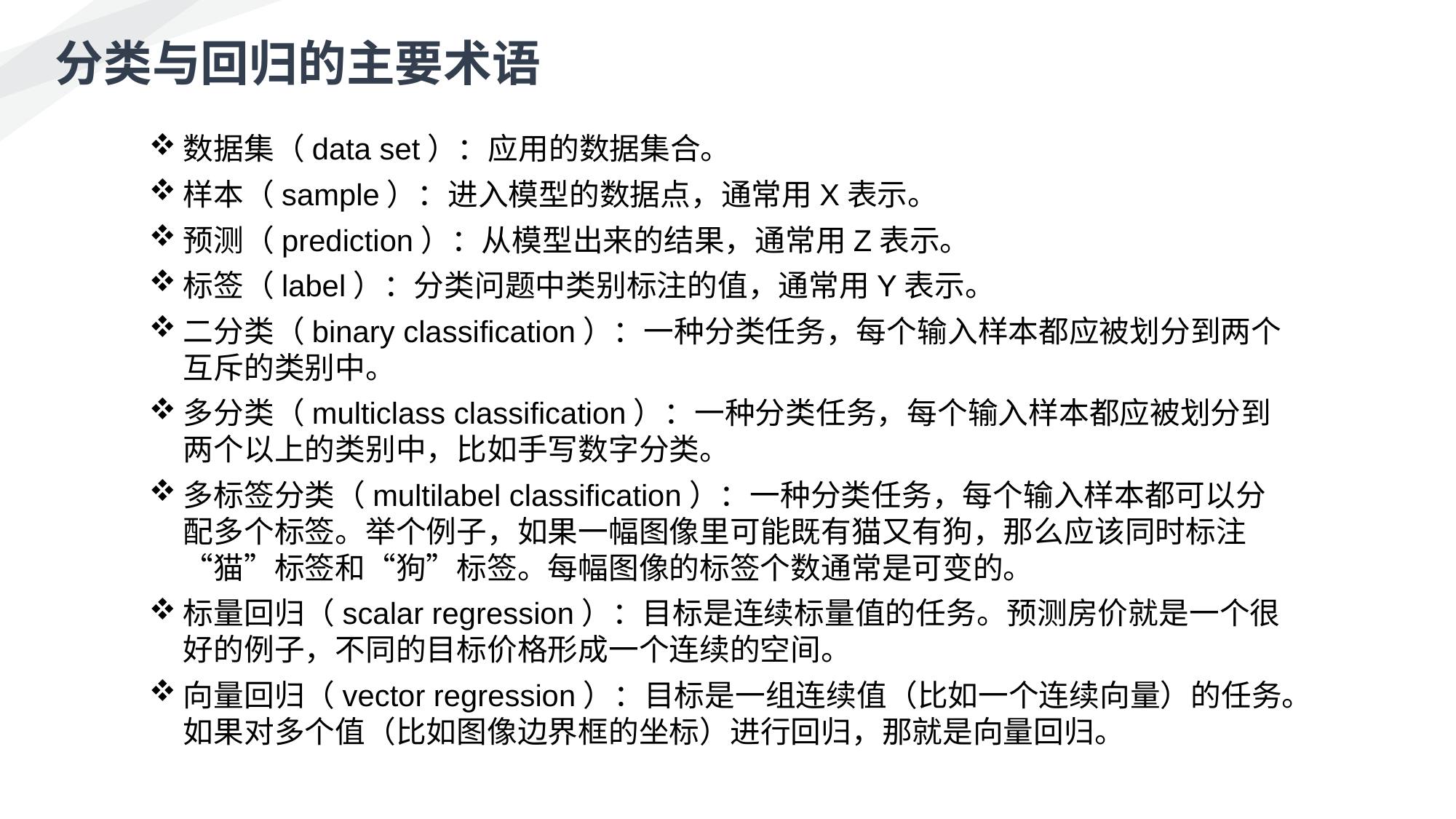

分类与回归的主要术语

数据集（data set）：应用的数据集合。
样本（sample）：进入模型的数据点，通常用X表示。
预测（prediction）：从模型出来的结果，通常用Z表示。
标签（label）：分类问题中类别标注的值，通常用Y表示。
二分类（binary classification）：一种分类任务，每个输入样本都应被划分到两个互斥的类别中。
多分类（multiclass classification）：一种分类任务，每个输入样本都应被划分到两个以上的类别中，比如手写数字分类。
多标签分类（multilabel classification）：一种分类任务，每个输入样本都可以分配多个标签。举个例子，如果一幅图像里可能既有猫又有狗，那么应该同时标注“猫”标签和“狗”标签。每幅图像的标签个数通常是可变的。
标量回归（scalar regression）：目标是连续标量值的任务。预测房价就是一个很好的例子，不同的目标价格形成一个连续的空间。
向量回归（vector regression）：目标是一组连续值（比如一个连续向量）的任务。如果对多个值（比如图像边界框的坐标）进行回归，那就是向量回归。